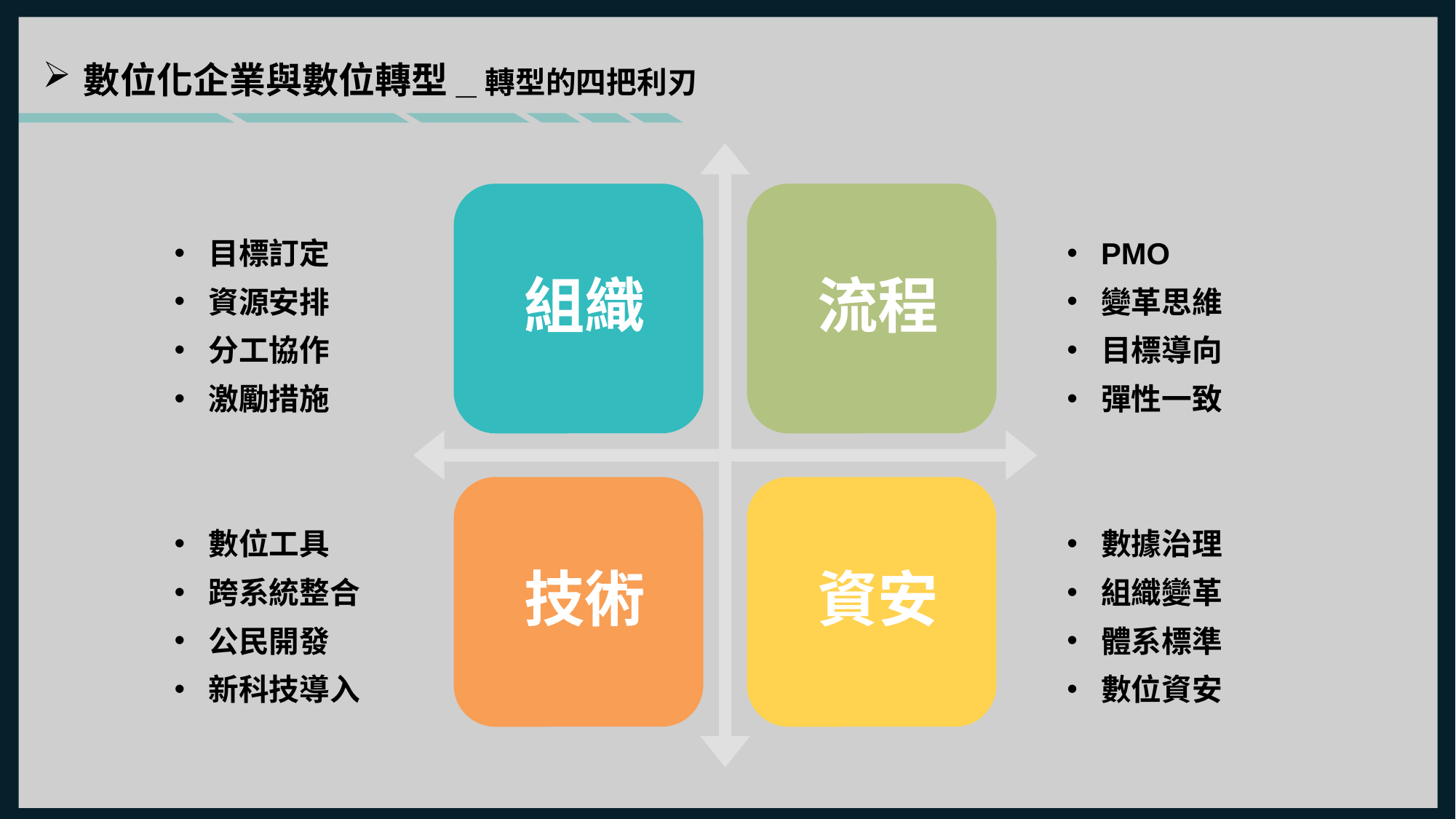

數位化企業與數位轉型_轉型的四把利刃

組織
流程
技術
資安
目標訂定
資源安排
分工協作
激勵措施
PMO
變革思維
目標導向
彈性一致
數位工具
跨系統整合
公民開發
新科技導入
數據治理
組織變革
體系標準
數位資安